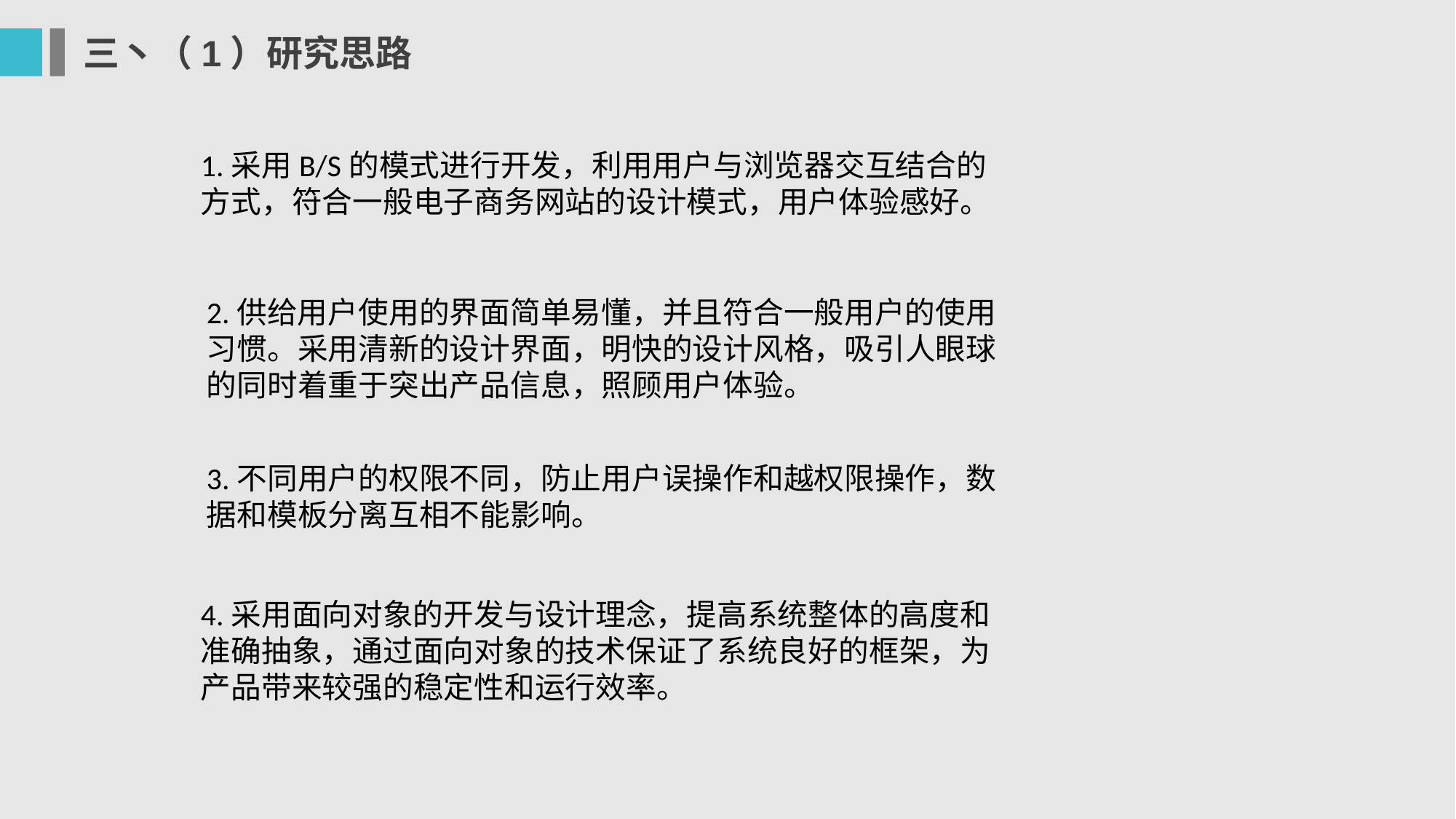

三丶（1）研究思路

1.采用B/S的模式进行开发，利用用户与浏览器交互结合的方式，符合一般电子商务网站的设计模式，用户体验感好。
2.供给用户使用的界面简单易懂，并且符合一般用户的使用习惯。采用清新的设计界面，明快的设计风格，吸引人眼球的同时着重于突出产品信息，照顾用户体验。
3.不同用户的权限不同，防止用户误操作和越权限操作，数据和模板分离互相不能影响。
4.采用面向对象的开发与设计理念，提高系统整体的高度和准确抽象，通过面向对象的技术保证了系统良好的框架，为产品带来较强的稳定性和运行效率。